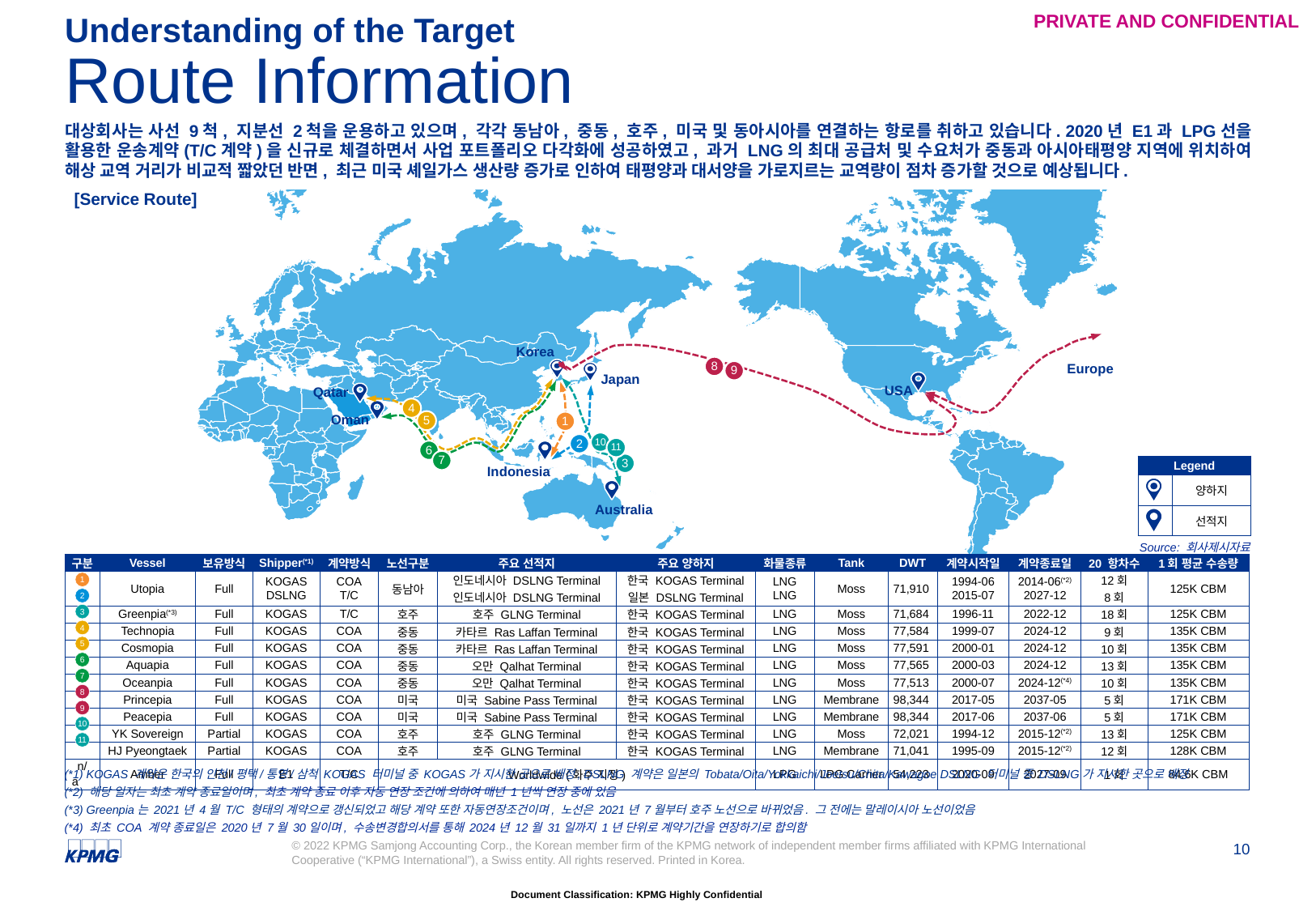

Understanding of the Target
# Route Information
대상회사는 사선 9척, 지분선 2척을 운용하고 있으며, 각각 동남아, 중동, 호주, 미국 및 동아시아를 연결하는 항로를 취하고 있습니다. 2020년 E1과 LPG선을 활용한 운송계약(T/C계약)을 신규로 체결하면서 사업 포트폴리오 다각화에 성공하였고, 과거 LNG의 최대 공급처 및 수요처가 중동과 아시아태평양 지역에 위치하여 해상 교역 거리가 비교적 짧았던 반면, 최근 미국 셰일가스 생산량 증가로 인하여 태평양과 대서양을 가로지르는 교역량이 점차 증가할 것으로 예상됩니다.

[Service Route]

Korea

8

Europe

9

Japan

USA
Qatar

4

5

1

Oman

10

2

11

6

7

3

| Legend |  |
| --- | --- |
|  | 양하지 |
|  | 선적지 |

Indonesia

Australia

Source: 회사제시자료
| 구분 | Vessel | 보유방식 | Shipper(\*1) | 계약방식 | 노선구분 | 주요 선적지 | 주요 양하지 | 화물종류 | Tank | DWT | 계약시작일 | 계약종료일 | 20 항차수 | 1회 평균 수송량 |
| --- | --- | --- | --- | --- | --- | --- | --- | --- | --- | --- | --- | --- | --- | --- |
|  | Utopia | Full | KOGAS DSLNG | COA T/C | 동남아 | 인도네시아 DSLNG Terminal 인도네시아 DSLNG Terminal | 한국 KOGAS Terminal 일본 DSLNG Terminal | LNG LNG | Moss | 71,910 | 1994-06 2015-07 | 2014-06(\*2) 2027-12 | 12회 8회 | 125K CBM |
|  | Greenpia(\*3) | Full | KOGAS | T/C | 호주 | 호주 GLNG Terminal | 한국 KOGAS Terminal | LNG | Moss | 71,684 | 1996-11 | 2022-12 | 18회 | 125K CBM |
|  | Technopia | Full | KOGAS | COA | 중동 | 카타르 Ras Laffan Terminal | 한국 KOGAS Terminal | LNG | Moss | 77,584 | 1999-07 | 2024-12 | 9회 | 135K CBM |
|  | Cosmopia | Full | KOGAS | COA | 중동 | 카타르 Ras Laffan Terminal | 한국 KOGAS Terminal | LNG | Moss | 77,591 | 2000-01 | 2024-12 | 10회 | 135K CBM |
|  | Aquapia | Full | KOGAS | COA | 중동 | 오만 Qalhat Terminal | 한국 KOGAS Terminal | LNG | Moss | 77,565 | 2000-03 | 2024-12 | 13회 | 135K CBM |
|  | Oceanpia | Full | KOGAS | COA | 중동 | 오만 Qalhat Terminal | 한국 KOGAS Terminal | LNG | Moss | 77,513 | 2000-07 | 2024-12(\*4) | 10회 | 135K CBM |
|  | Princepia | Full | KOGAS | COA | 미국 | 미국 Sabine Pass Terminal | 한국 KOGAS Terminal | LNG | Membrane | 98,344 | 2017-05 | 2037-05 | 5회 | 171K CBM |
|  | Peacepia | Full | KOGAS | COA | 미국 | 미국 Sabine Pass Terminal | 한국 KOGAS Terminal | LNG | Membrane | 98,344 | 2017-06 | 2037-06 | 5회 | 171K CBM |
|  | YK Sovereign | Partial | KOGAS | COA | 호주 | 호주 GLNG Terminal | 한국 KOGAS Terminal | LNG | Moss | 72,021 | 1994-12 | 2015-12(\*2) | 13회 | 125K CBM |
|  | HJ Pyeongtaek | Partial | KOGAS | COA | 호주 | 호주 GLNG Terminal | 한국 KOGAS Terminal | LNG | Membrane | 71,041 | 1995-09 | 2015-12(\*2) | 12회 | 128K CBM |
| n/a | Amber | Full | E1 | T/C | Worldwide (화주 지정) |  |  | LPG | LPG Carrier | 54,223 | 2020-09 | 2027-09 | 1회 | 84.6K CBM |
1
2
3
4
5
6
7
8
9
10
11
(*1) KOGAS 계약은 한국의 인천/평택/통영/삼척 KOGAS 터미널 중 KOGAS가 지시한 곳으로 배정, DSLNG 계약은 일본의 Tobata/Oita/Yokkaichi/Joetsu/Chita/Kawagoe DSLNG 터미널 중 DSLNG가 지시한 곳으로 배정
(*2) 해당 일자는 최초 계약 종료일이며, 최초 계약 종료 이후 자동 연장 조건에 의하여 매년 1년씩 연장 중에 있음
(*3) Greenpia는 2021년 4월 T/C 형태의 계약으로 갱신되었고 해당 계약 또한 자동연장조건이며, 노선은 2021년 7월부터 호주 노선으로 바뀌었음. 그 전에는 말레이시아 노선이었음
(*4) 최초 COA 계약 종료일은 2020년 7월 30일이며, 수송변경합의서를 통해 2024년 12월 31일까지 1년 단위로 계약기간을 연장하기로 합의함